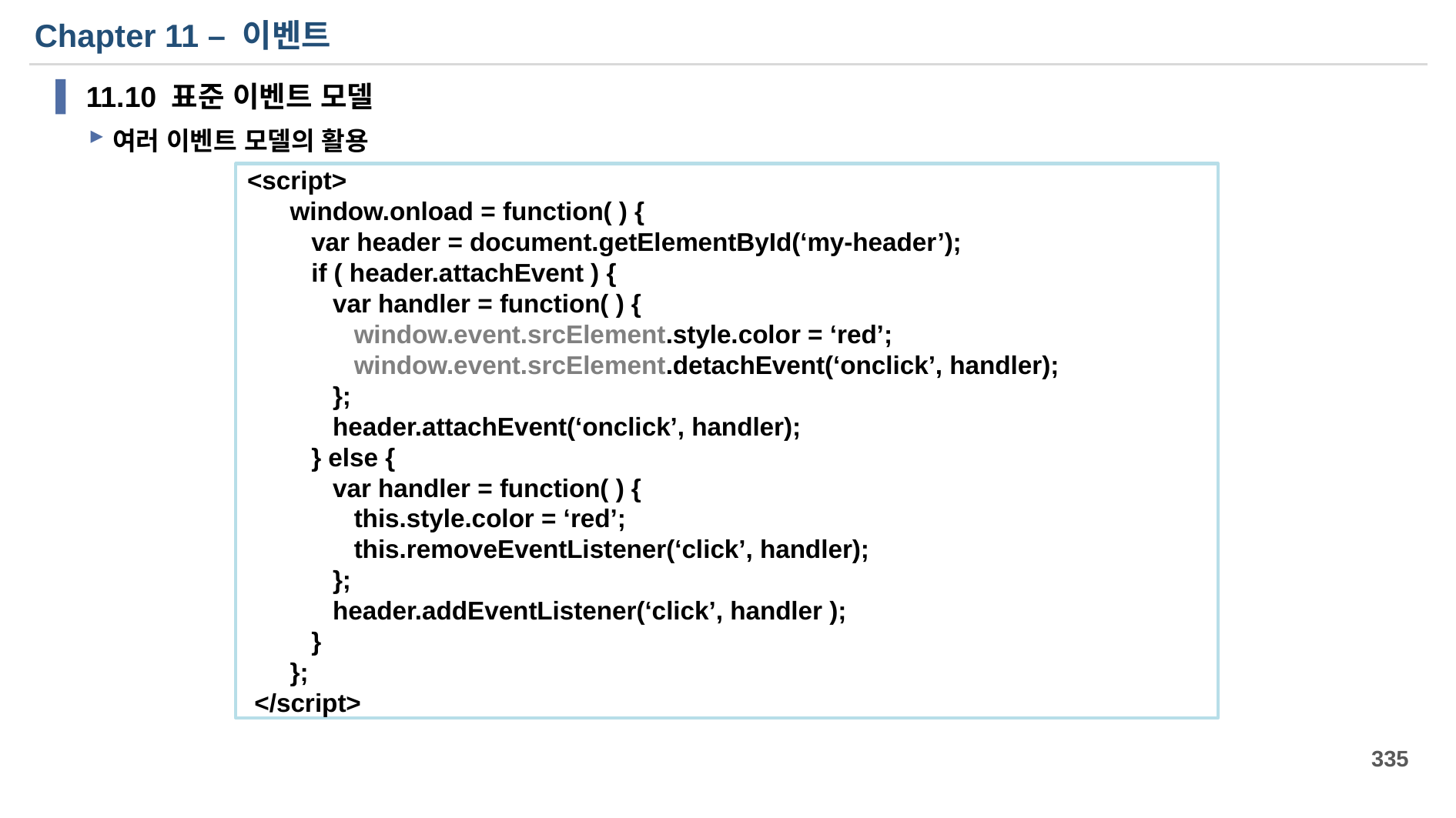

# Chapter 11 – 이벤트
11.10 표준 이벤트 모델
여러 이벤트 모델의 활용
<script>
      window.onload = function( ) {
         var header = document.getElementById(‘my-header’);
         if ( header.attachEvent ) {
            var handler = function( ) {
               window.event.srcElement.style.color = ‘red’;
               window.event.srcElement.detachEvent(‘onclick’, handler);
            };
            header.attachEvent(‘onclick’, handler);
         } else {
            var handler = function( ) {
               this.style.color = ‘red’;
               this.removeEventListener(‘click’, handler);
            };
            header.addEventListener(‘click’, handler );
         }
      };
 </script>
335